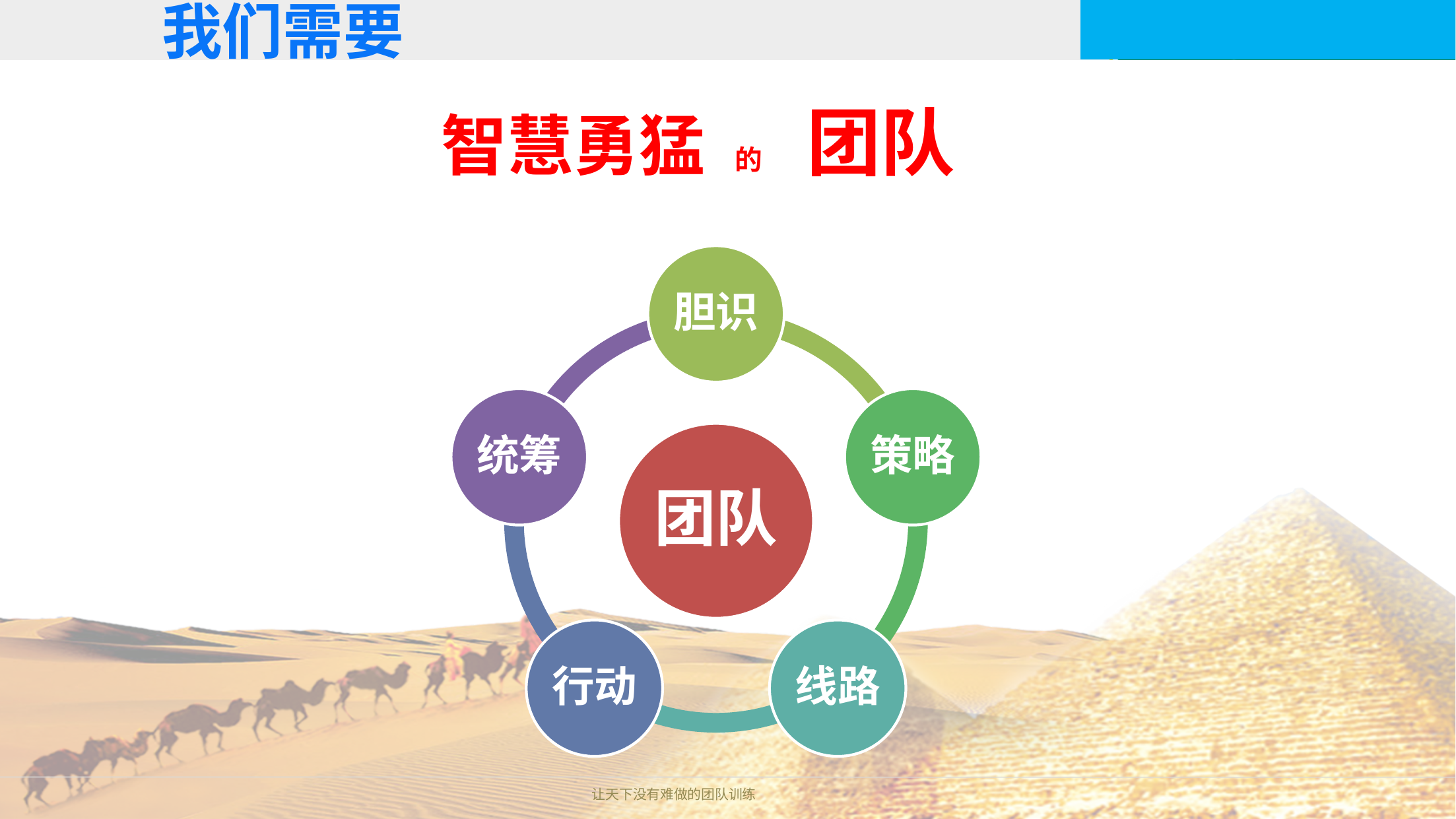

我们需要
智慧勇猛  的       团队
团队
胆识
策略
线路
行动
统筹